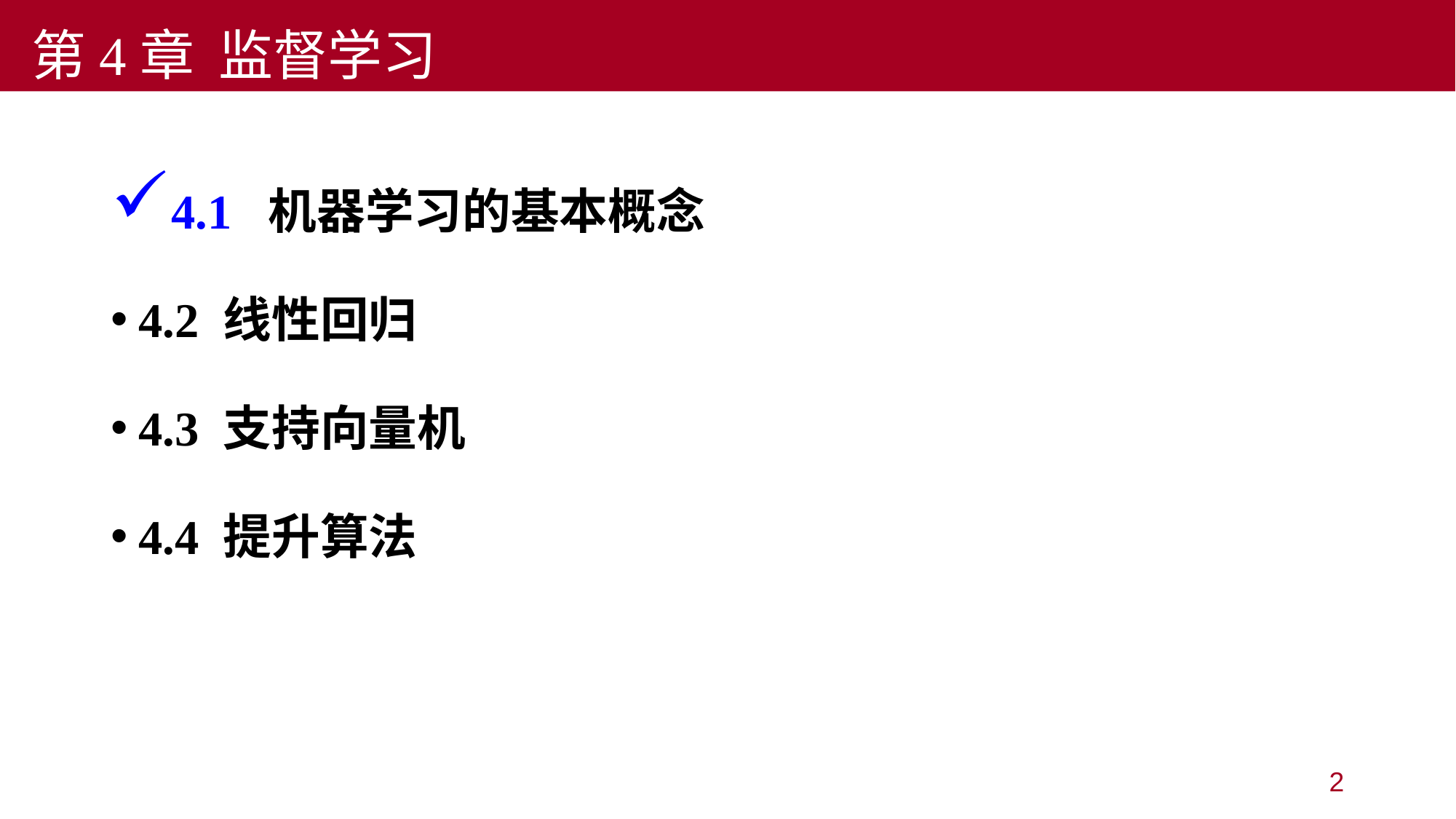

第4章  监督学习
4.1  机器学习的基本概念
4.2 线性回归
4.3 支持向量机
4.4 提升算法
2